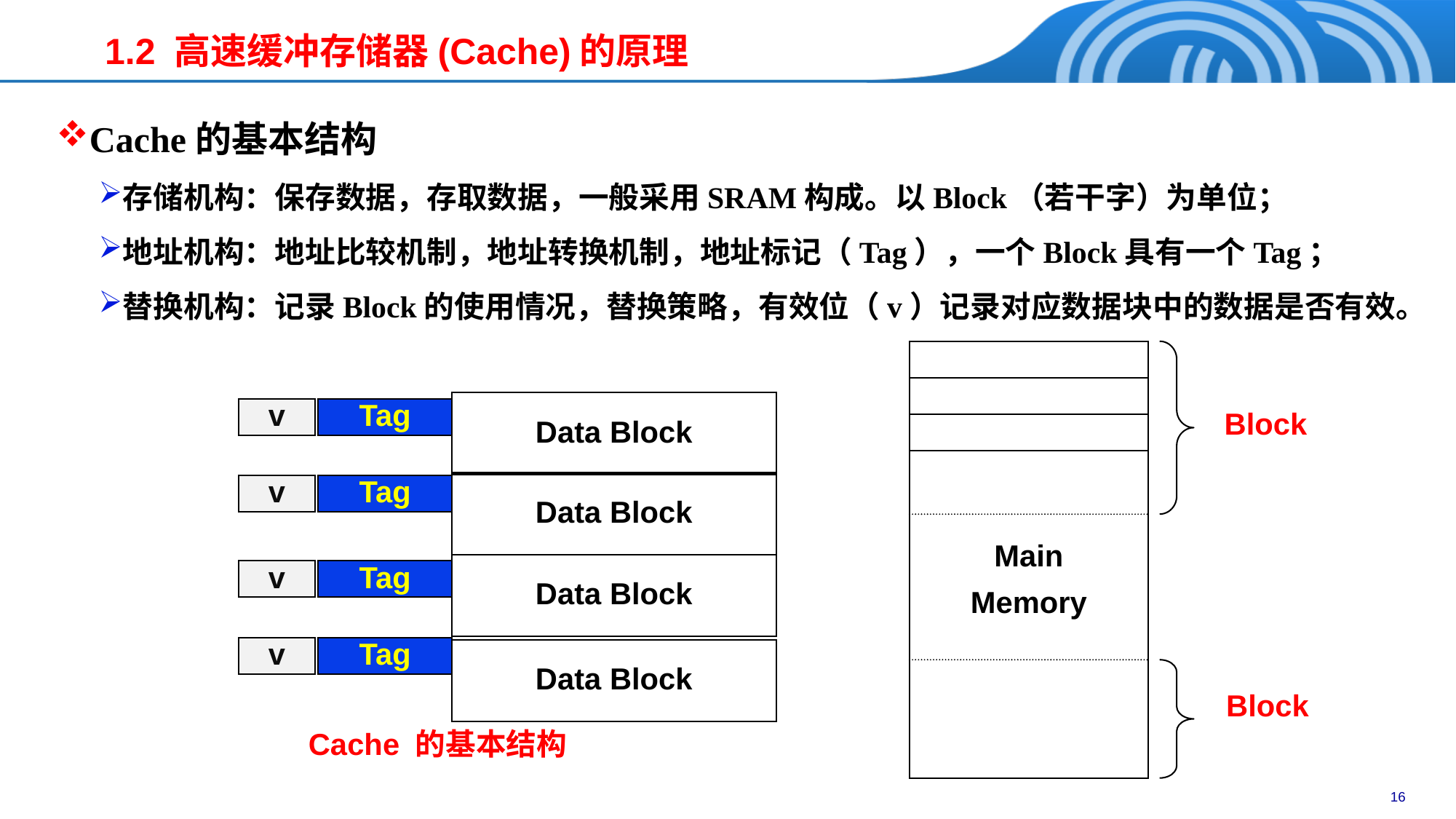

# 1.2 高速缓冲存储器(Cache)的原理
Cache的基本结构
存储机构：保存数据，存取数据，一般采用SRAM构成。以Block（若干字）为单位；
地址机构：地址比较机制，地址转换机制，地址标记（Tag），一个Block具有一个Tag；
替换机构：记录Block的使用情况，替换策略，有效位（v）记录对应数据块中的数据是否有效。

Block

Main
Memory

Block
Data Block
v
Tag
Data Block
v
Tag
Data Block
v
Tag
v
Tag
Data Block
Cache 的基本结构